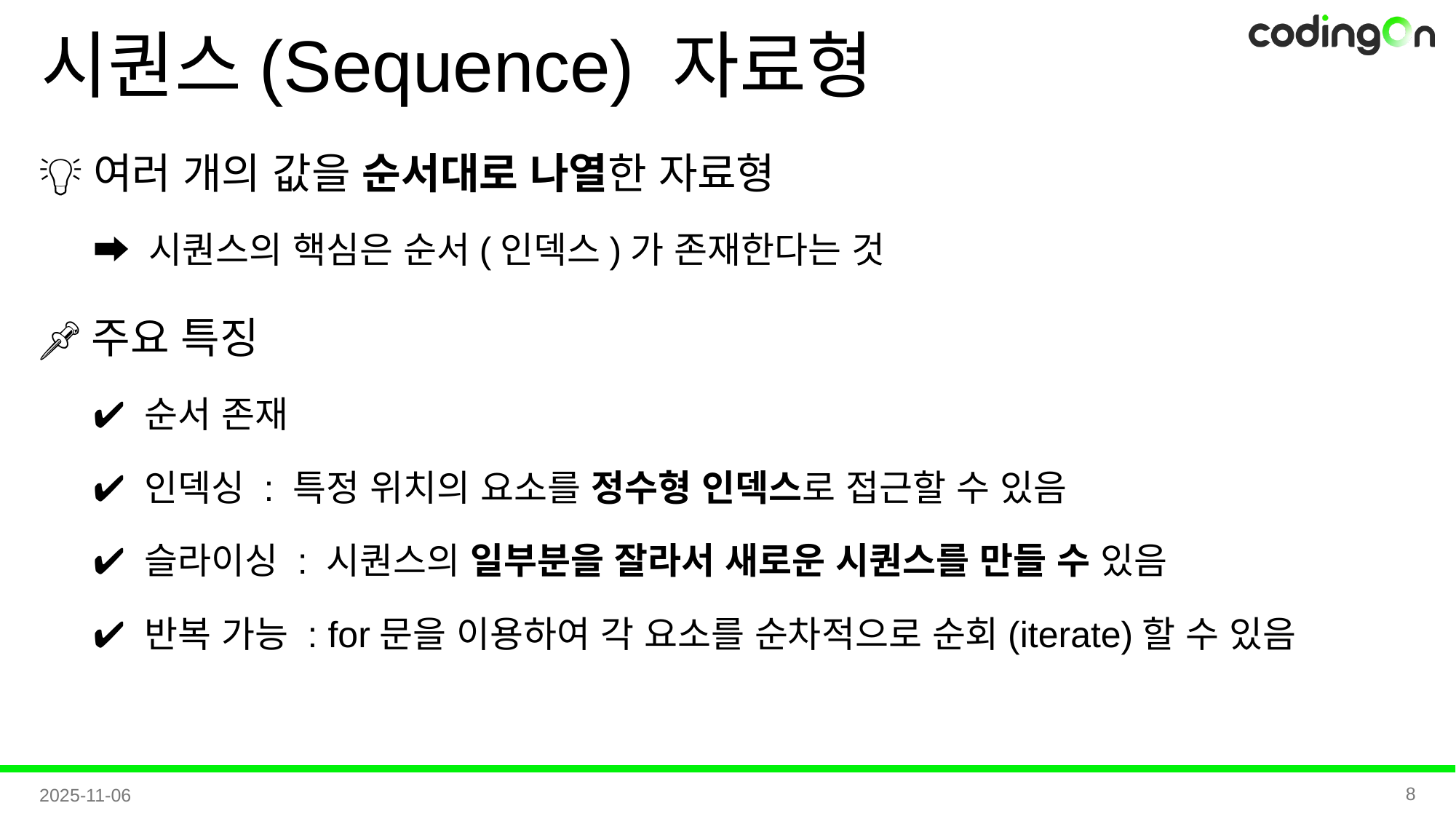

# 시퀀스(Sequence) 자료형
💡여러 개의 값을 순서대로 나열한 자료형
➡️ 시퀀스의 핵심은 순서(인덱스)가 존재한다는 것
📌주요 특징
✔️ 순서 존재
✔️ 인덱싱 : 특정 위치의 요소를 정수형 인덱스로 접근할 수 있음
✔️ 슬라이싱 : 시퀀스의 일부분을 잘라서 새로운 시퀀스를 만들 수 있음
✔️ 반복 가능 : for문을 이용하여 각 요소를 순차적으로 순회(iterate)할 수 있음
8
2025-11-06